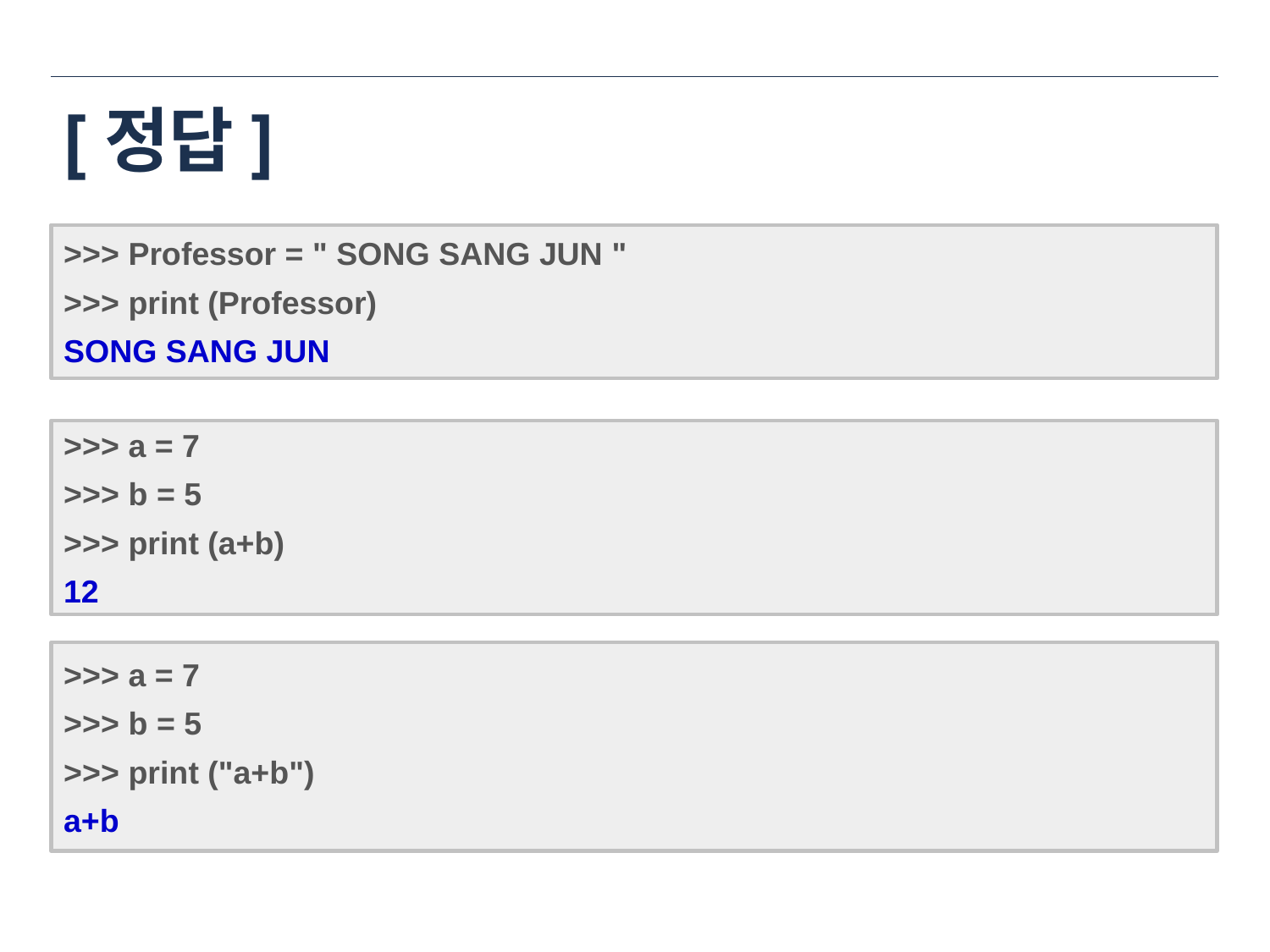

# [정답]
>>> Professor = " SONG SANG JUN "
>>> print (Professor)
SONG SANG JUN
>>> a = 7
>>> b = 5
>>> print (a+b)
12
>>> a = 7
>>> b = 5
>>> print ("a+b")
a+b